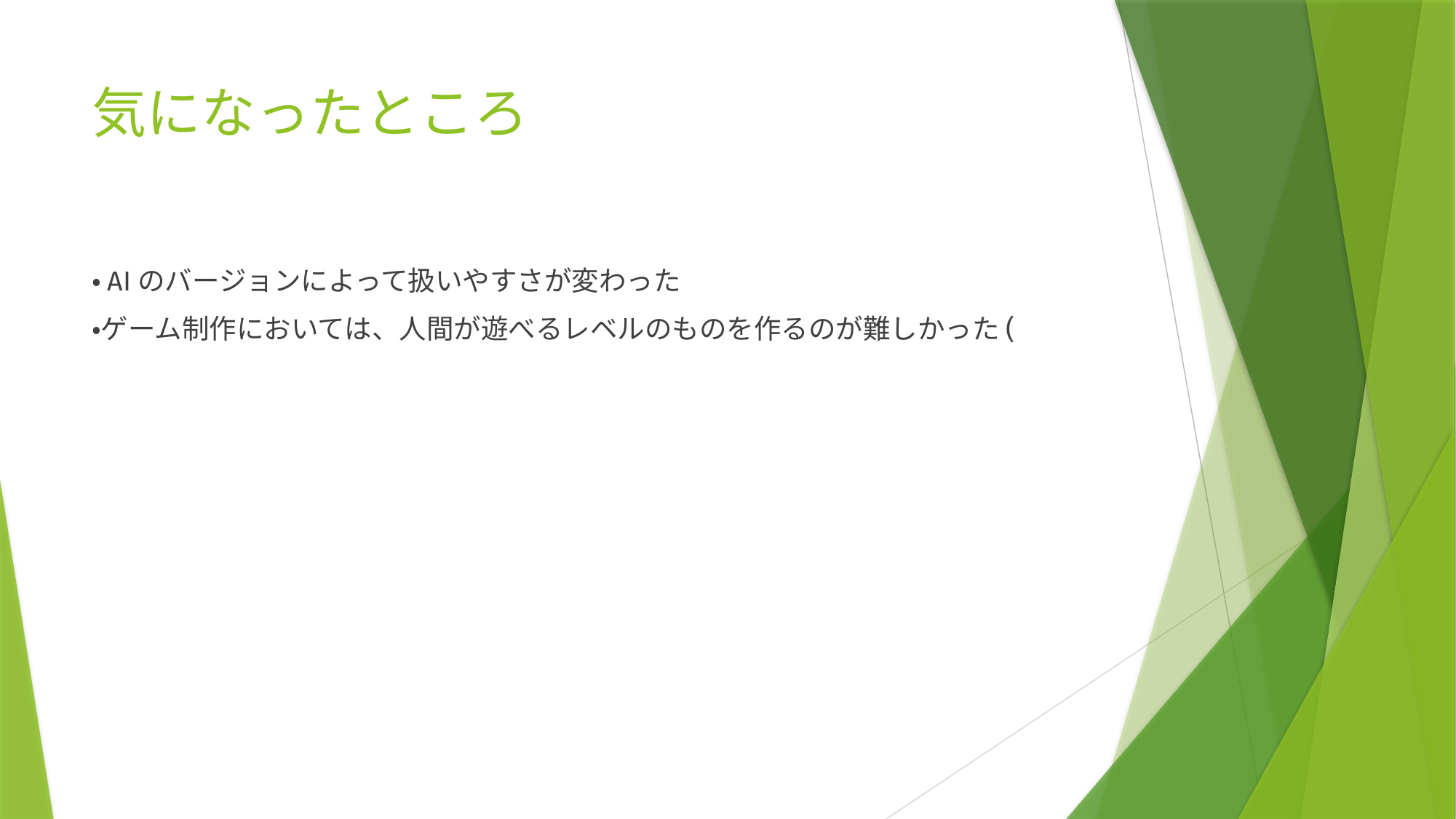

# 気になったところ
・AIのバージョンによって扱いやすさが変わった
・ゲーム制作においては、人間が遊べるレベルのものを作るのが難しかった(